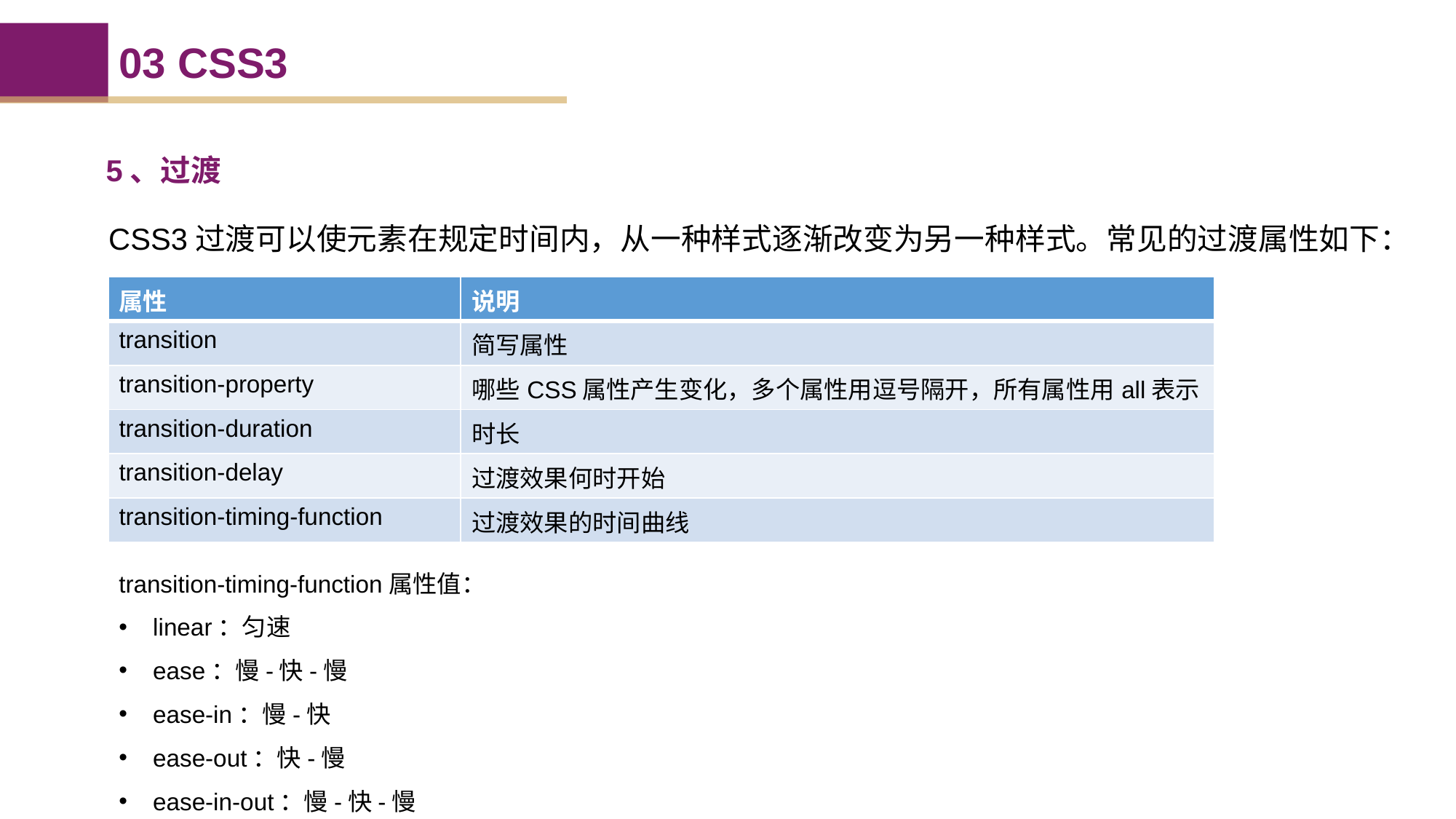

03 CSS3
5、过渡
CSS3过渡可以使元素在规定时间内，从一种样式逐渐改变为另一种样式。常见的过渡属性如下：
| 属性 | 说明 |
| --- | --- |
| transition | 简写属性 |
| transition-property | 哪些CSS属性产生变化，多个属性用逗号隔开，所有属性用all表示 |
| transition-duration | 时长 |
| transition-delay | 过渡效果何时开始 |
| transition-timing-function | 过渡效果的时间曲线 |
transition-timing-function属性值：
linear：匀速
ease：慢-快-慢
ease-in：慢-快
ease-out：快-慢
ease-in-out：慢-快-慢
38